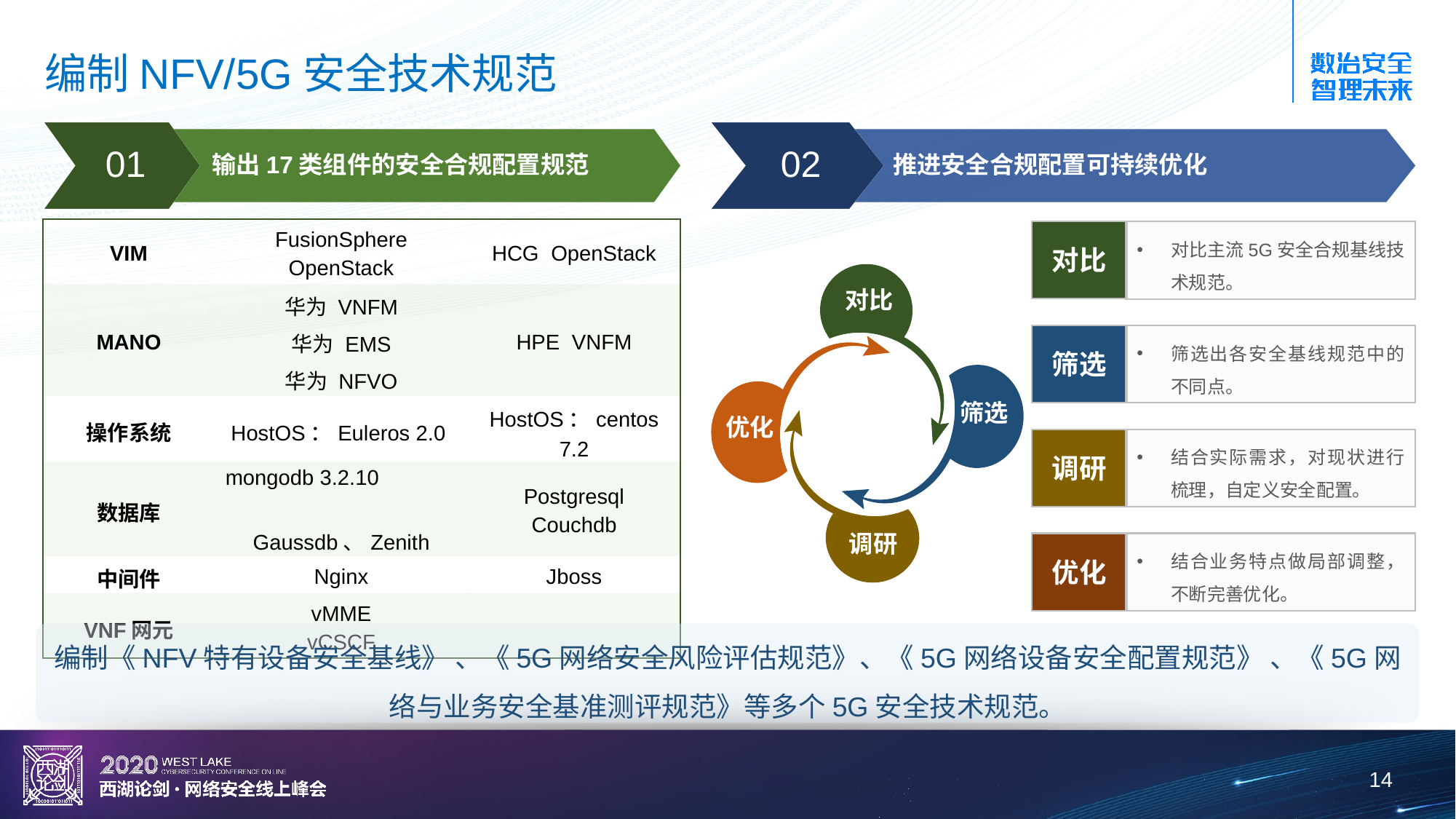

# 编制NFV/5G安全技术规范
01
输出17类组件的安全合规配置规范
02
推进安全合规配置可持续优化
| VIM | FusionSphere OpenStack | HCG OpenStack |
| --- | --- | --- |
| MANO | 华为 VNFM 华为 EMS 华为 NFVO | HPE VNFM |
| 操作系统 | HostOS：Euleros 2.0 | HostOS：centos 7.2 |
| 数据库 | mongodb 3.2.10 Gaussdb、Zenith | Postgresql Couchdb |
| 中间件 | Nginx | Jboss |
| VNF网元 | vMME vCSCF |  |
对比
对比主流5G安全合规基线技术规范。

对比

筛选
筛选出各安全基线规范中的不同点。

筛选
优化

调研
结合实际需求，对现状进行梳理，自定义安全配置。
调研
优化
结合业务特点做局部调整，不断完善优化。
编制《NFV特有设备安全基线》 、《5G网络安全风险评估规范》、《5G网络设备安全配置规范》 、《5G网络与业务安全基准测评规范》等多个5G安全技术规范。